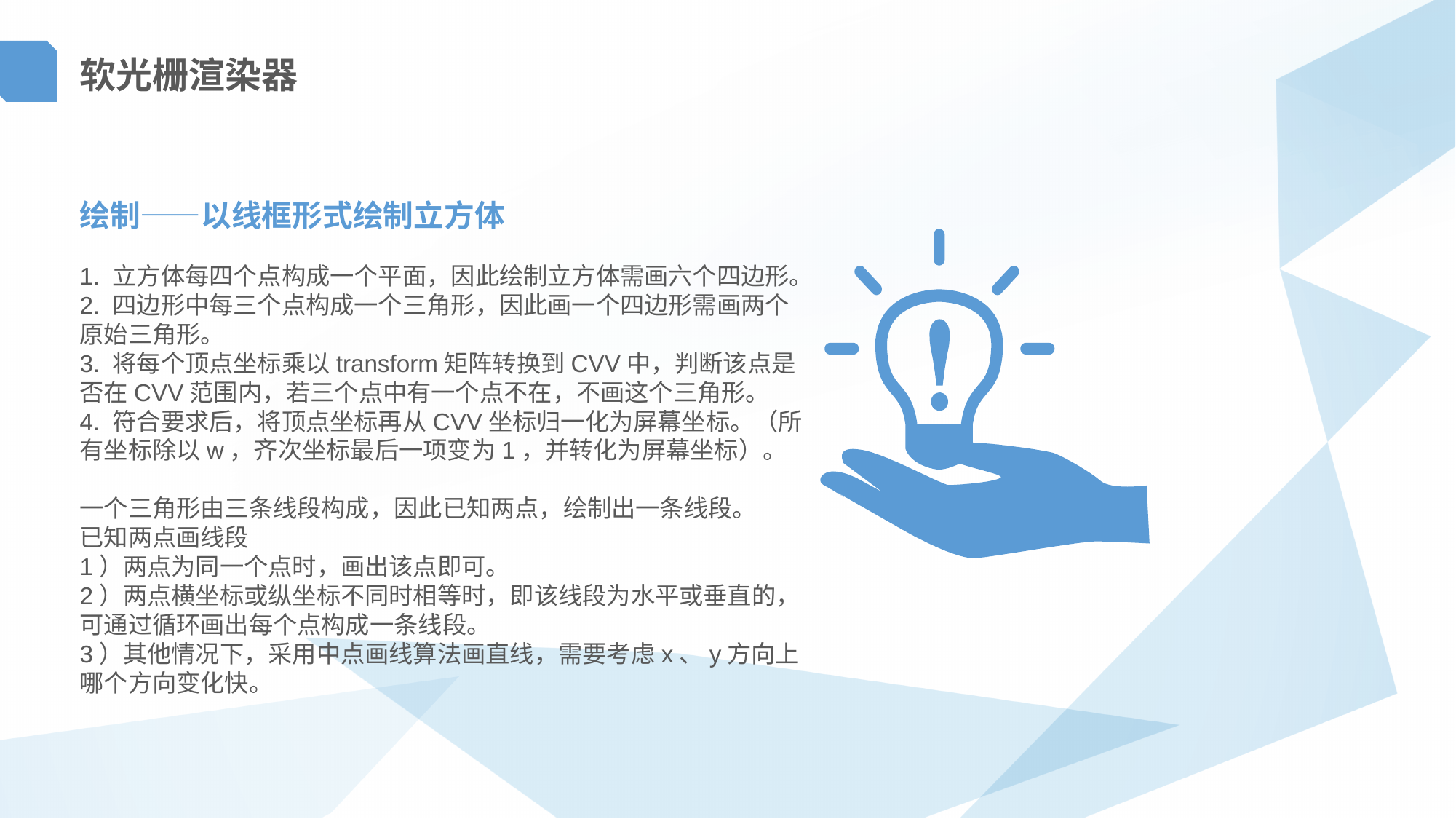

软光栅渲染器
绘制——以线框形式绘制立方体

1. 立方体每四个点构成一个平面，因此绘制立方体需画六个四边形。
2. 四边形中每三个点构成一个三角形，因此画一个四边形需画两个原始三角形。
3. 将每个顶点坐标乘以transform矩阵转换到CVV中，判断该点是否在CVV范围内，若三个点中有一个点不在，不画这个三角形。
4. 符合要求后，将顶点坐标再从CVV坐标归一化为屏幕坐标。（所有坐标除以w，齐次坐标最后一项变为1，并转化为屏幕坐标）。

一个三角形由三条线段构成，因此已知两点，绘制出一条线段。
已知两点画线段
1）两点为同一个点时，画出该点即可。
2）两点横坐标或纵坐标不同时相等时，即该线段为水平或垂直的，可通过循环画出每个点构成一条线段。
3）其他情况下，采用中点画线算法画直线，需要考虑x、y方向上哪个方向变化快。